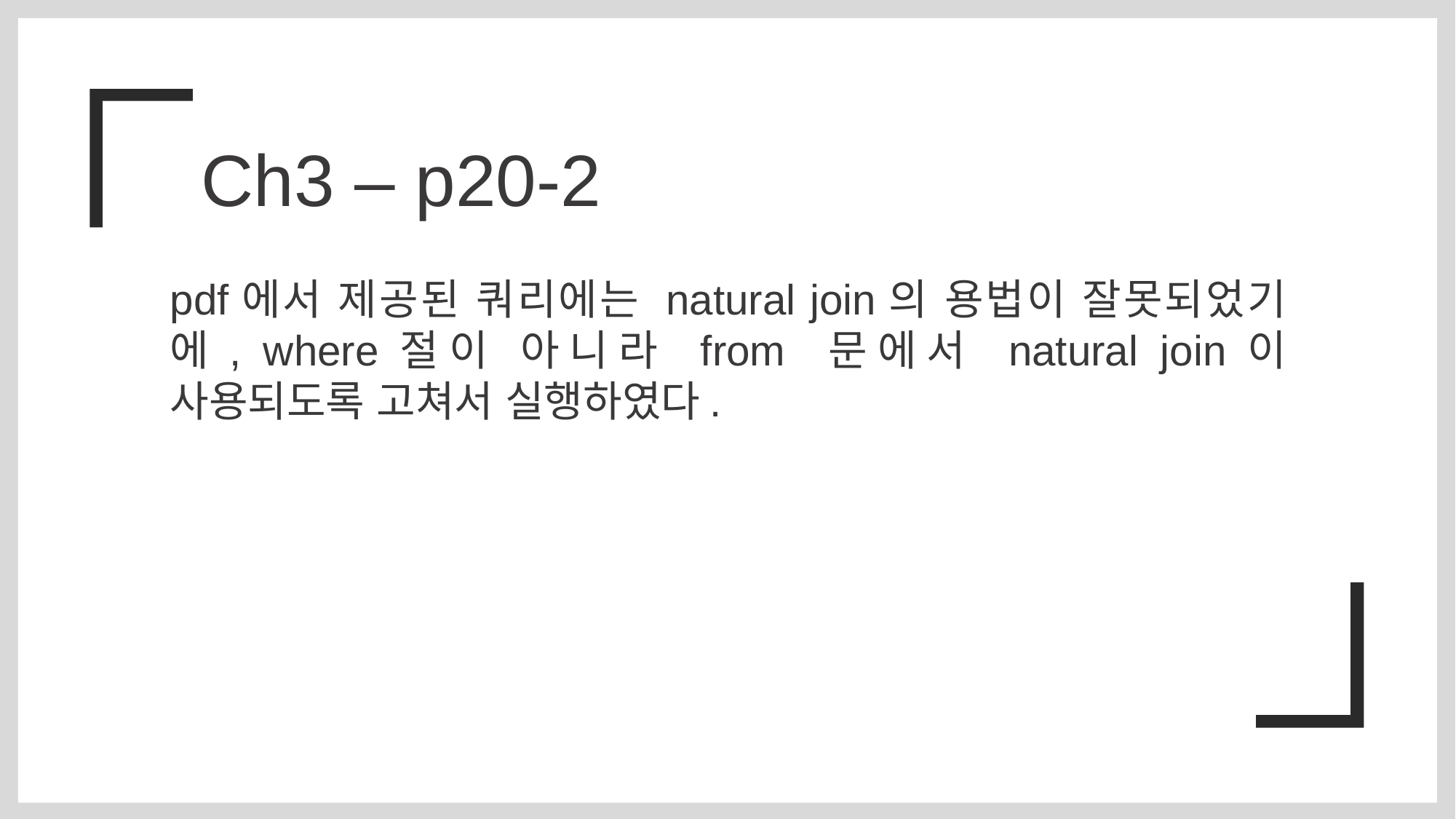

Ch3 – p20-2
pdf에서 제공된 쿼리에는 natural join의 용법이 잘못되었기에, where절이 아니라 from 문에서 natural join이 사용되도록 고쳐서 실행하였다.